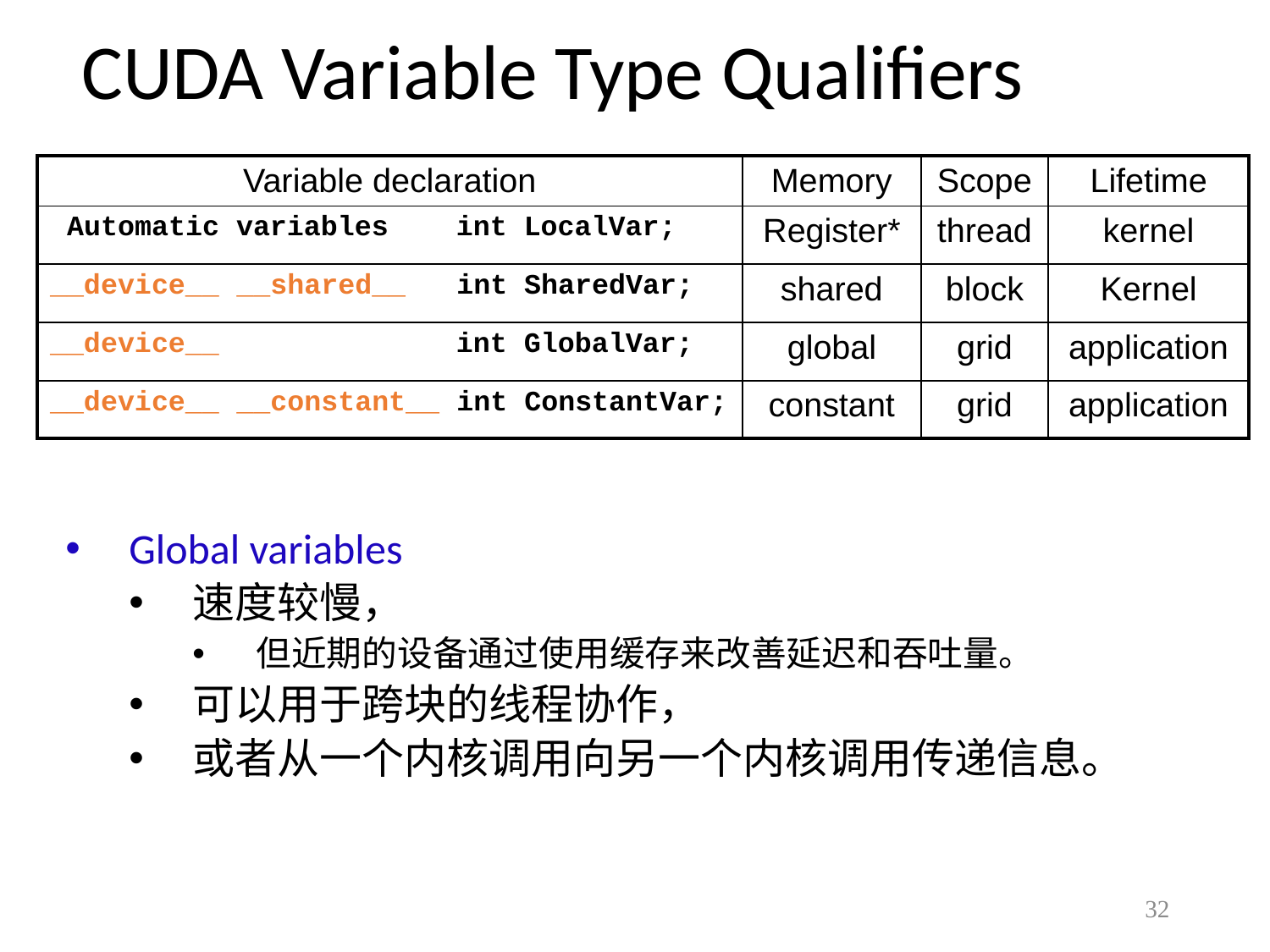

# CUDA Variable Type Qualifiers
| Variable declaration | Memory | Scope | Lifetime |
| --- | --- | --- | --- |
| Automatic variables int LocalVar; | Register\* | thread | kernel |
| \_\_device\_\_ \_\_shared\_\_ int SharedVar; | shared | block | Kernel |
| \_\_device\_\_ int GlobalVar; | global | grid | application |
| \_\_device\_\_ \_\_constant\_\_ int ConstantVar; | constant | grid | application |

Global variables
速度较慢，
但近期的设备通过使用缓存来改善延迟和吞吐量。
可以用于跨块的线程协作，
或者从一个内核调用向另一个内核调用传递信息。
32